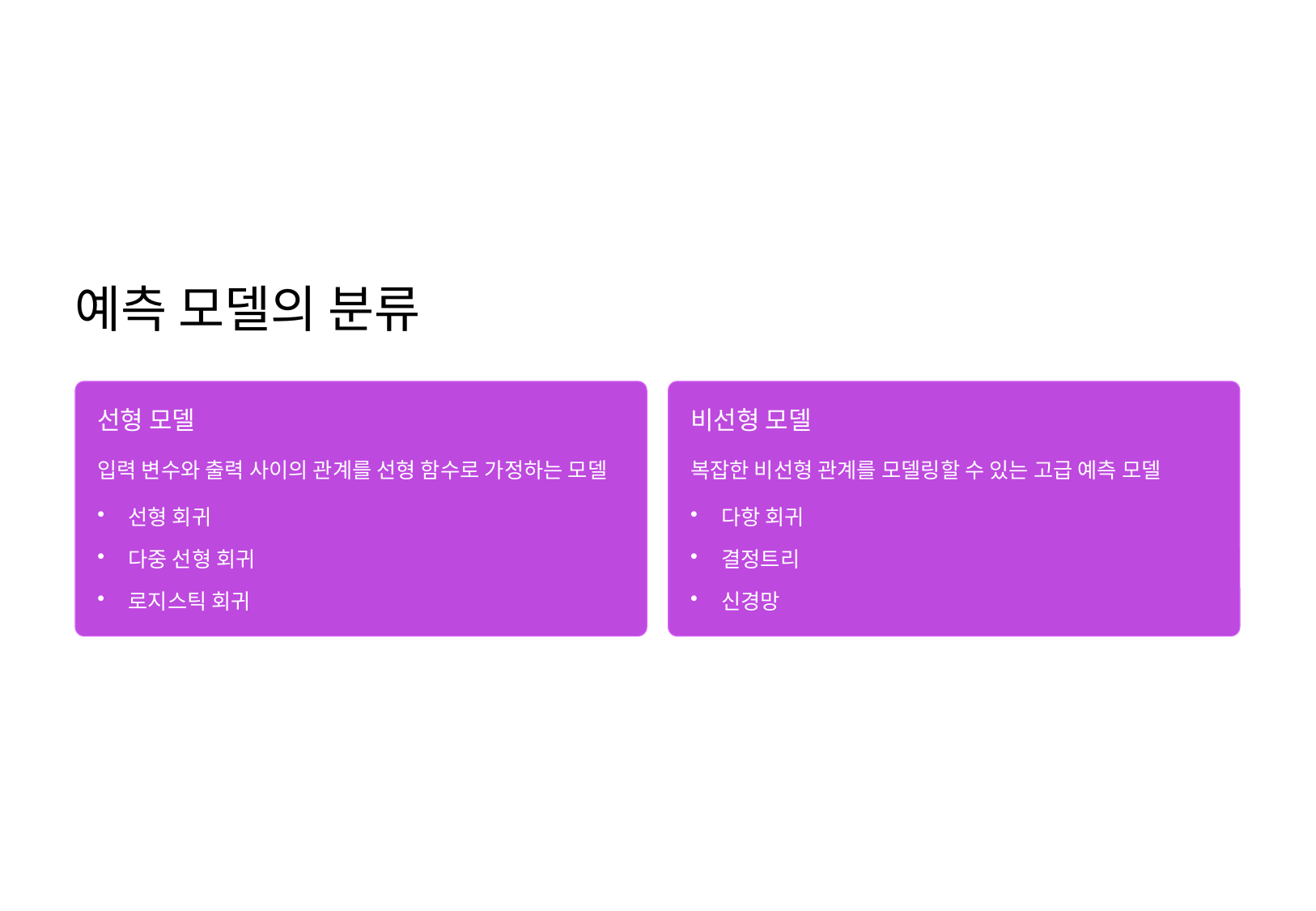

예측 모델의 분류

선형 모델
비선형 모델
입력 변수와 출력 사이의 관계를 선형 함수로 가정하는 모델
복잡한 비선형 관계를 모델링할 수 있는 고급 예측 모델
선형 회귀
다항 회귀
다중 선형 회귀
결정트리
로지스틱 회귀
신경망